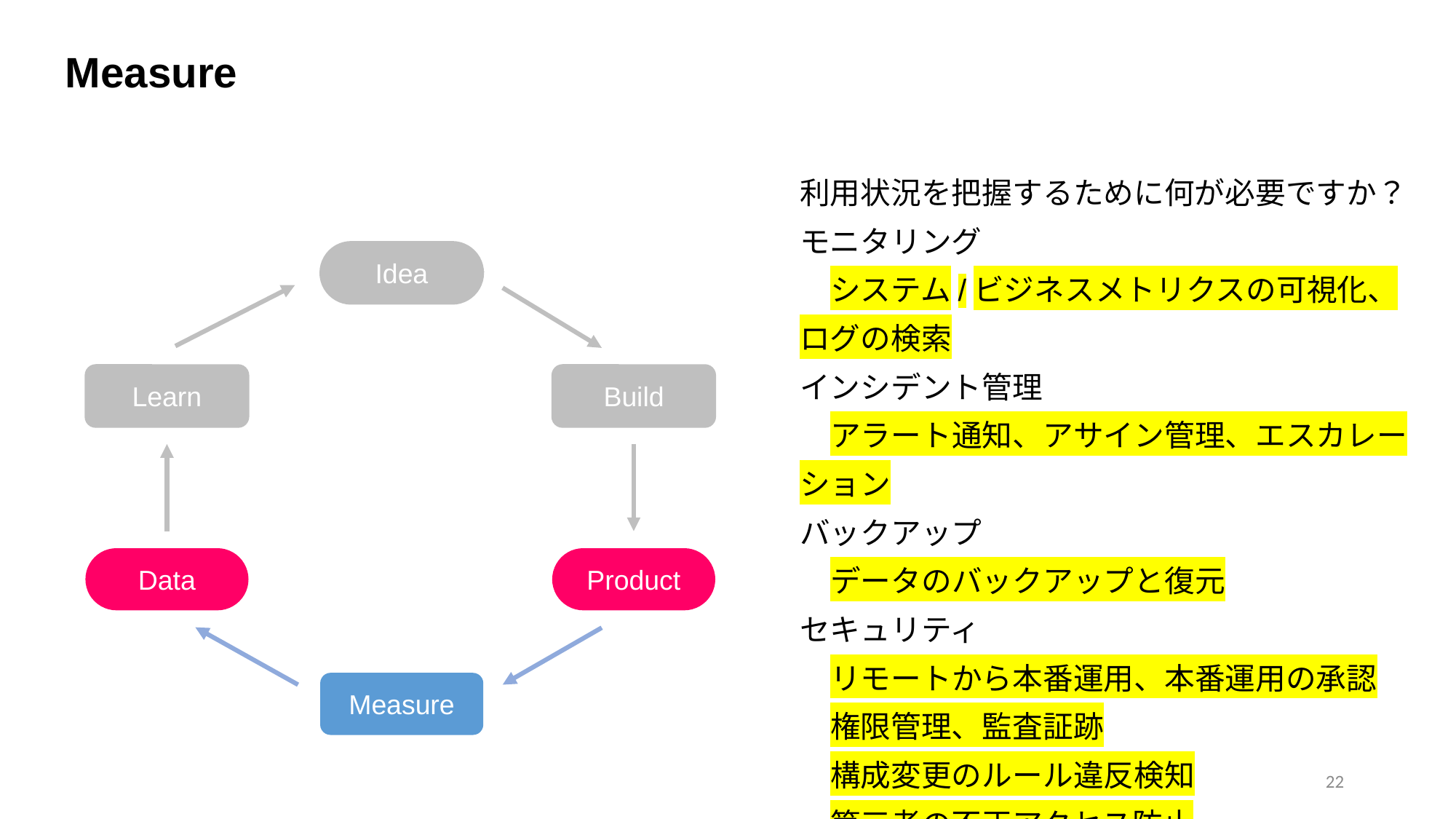

Measure
利用状況を把握するために何が必要ですか？
モニタリング
　システム/ビジネスメトリクスの可視化、ログの検索
インシデント管理
　アラート通知、アサイン管理、エスカレーション
バックアップ
　データのバックアップと復元
セキュリティ
　リモートから本番運用、本番運用の承認
　権限管理、監査証跡
　構成変更のルール違反検知
　第三者の不正アクセス防止
Idea
Learn
Build
Data
Product
Measure
22